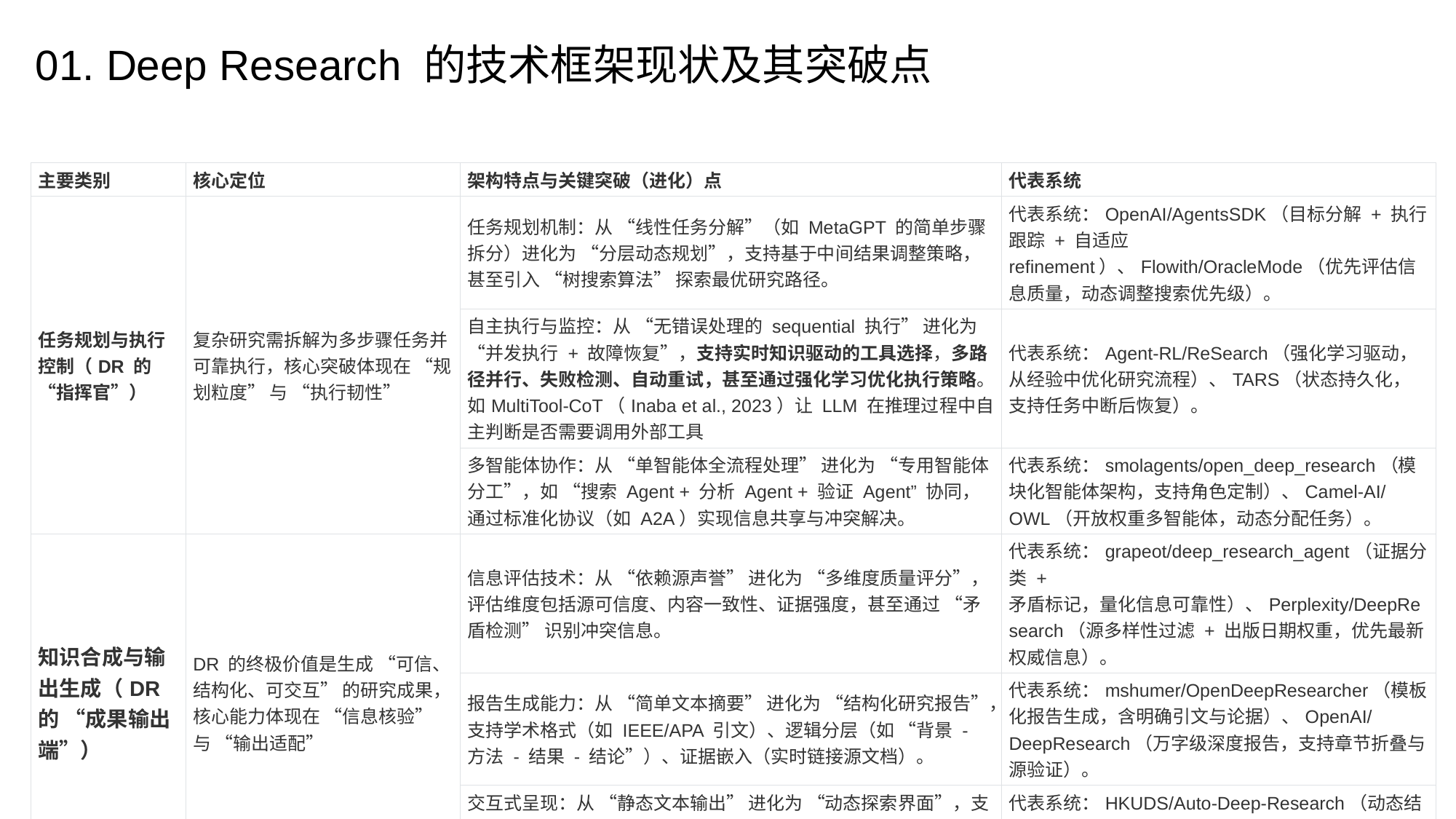

01. Deep Research 的技术框架现状及其突破点

| 主要类别 | 核心定位 | 架构特点与关键突破（进化）点 | 代表系统 |
| --- | --- | --- | --- |
| 任务规划与执行控制（DR 的 “指挥官”） | 复杂研究需拆解为多步骤任务并可靠执行，核心突破体现在 “规划粒度” 与 “执行韧性” | 任务规划机制：从 “线性任务分解”（如 MetaGPT 的简单步骤拆分）进化为 “分层动态规划”，支持基于中间结果调整策略，甚至引入 “树搜索算法” 探索最优研究路径。 | 代表系统：OpenAI/AgentsSDK（目标分解 + 执行跟踪 + 自适应 refinement）、Flowith/OracleMode（优先评估信息质量，动态调整搜索优先级）。 |
|  |  | 自主执行与监控：从 “无错误处理的 sequential 执行” 进化为 “并发执行 + 故障恢复”，支持实时知识驱动的工具选择，多路径并行、失败检测、自动重试，甚至通过强化学习优化执行策略。如MultiTool-CoT（Inaba et al., 2023）让 LLM 在推理过程中自主判断是否需要调用外部工具 | 代表系统：Agent-RL/ReSearch（强化学习驱动，从经验中优化研究流程）、TARS（状态持久化，支持任务中断后恢复）。 |
|  |  | 多智能体协作：从 “单智能体全流程处理” 进化为 “专用智能体分工”，如 “搜索 Agent + 分析 Agent + 验证 Agent” 协同，通过标准化协议（如 A2A）实现信息共享与冲突解决。 | 代表系统：smolagents/open\_deep\_research（模块化智能体架构，支持角色定制）、Camel-AI/OWL（开放权重多智能体，动态分配任务）。 |
| 知识合成与输出生成（DR 的 “成果输出端”） | DR 的终极价值是生成 “可信、结构化、可交互” 的研究成果，核心能力体现在 “信息核验” 与 “输出适配” | 信息评估技术：从 “依赖源声誉” 进化为 “多维度质量评分”，评估维度包括源可信度、内容一致性、证据强度，甚至通过 “矛盾检测” 识别冲突信息。 | 代表系统：grapeot/deep\_research\_agent（证据分类 + 矛盾标记，量化信息可靠性）、Perplexity/DeepResearch（源多样性过滤 + 出版日期权重，优先最新权威信息）。 |
|  |  | 报告生成能力：从 “简单文本摘要” 进化为 “结构化研究报告”，支持学术格式（如 IEEE/APA 引文）、逻辑分层（如 “背景 - 方法 - 结果 - 结论”）、证据嵌入（实时链接源文档）。 | 代表系统：mshumer/OpenDeepResearcher（模板化报告生成，含明确引文与论据）、OpenAI/DeepResearch（万字级深度报告，支持章节折叠与源验证）。 |
|  |  | 交互式呈现：从 “静态文本输出” 进化为 “动态探索界面”，支持用户钻取细节、验证来源、调整分析视角，甚至通过反馈迭代优化报告。 | 代表系统：HKUDS/Auto-Deep-Research（动态结果探索，支持引文导航）、OpenManus（交互式可视化，将研究结论转化为图表）。 |